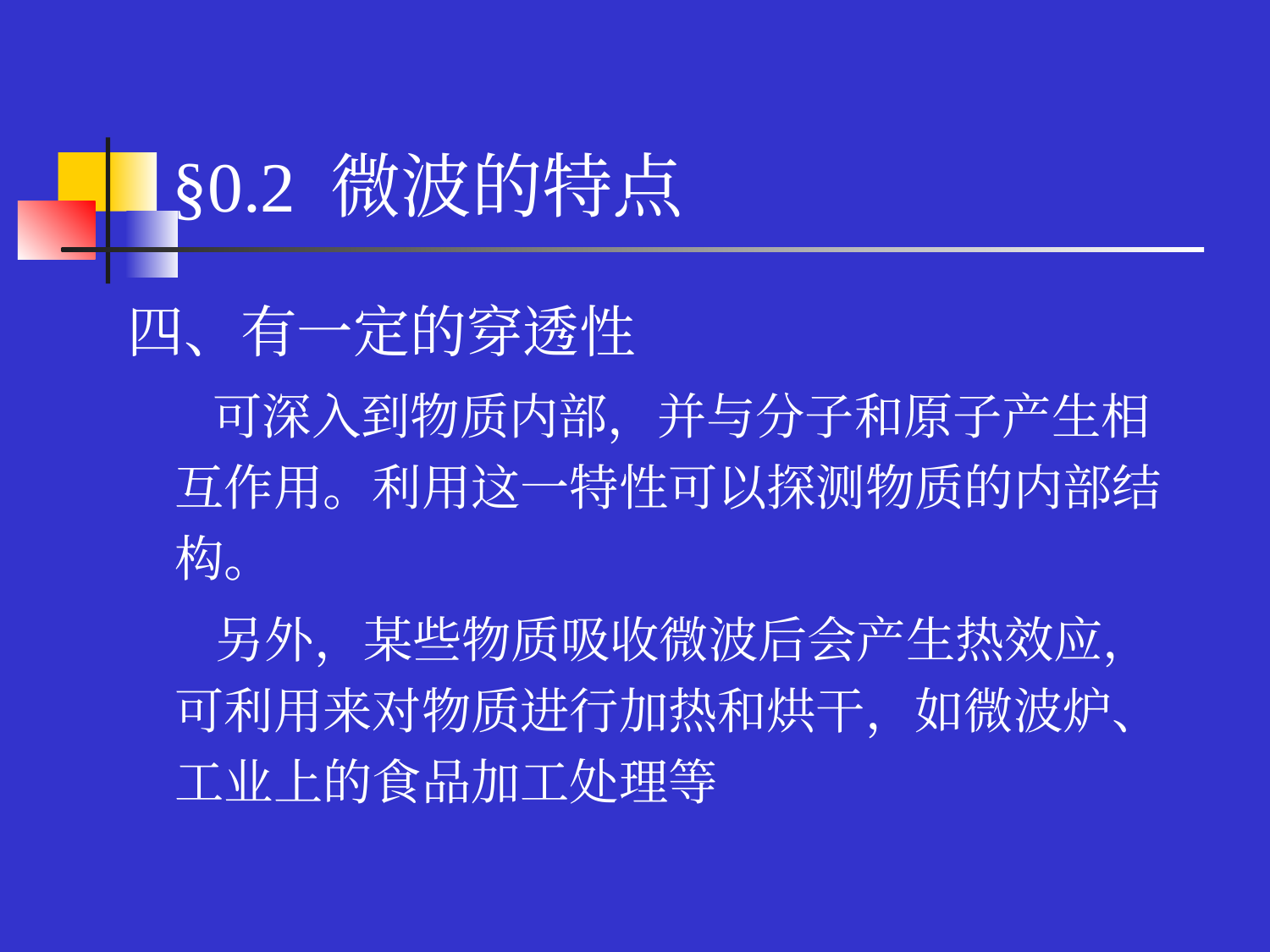

# §0.2 微波的特点
四、有一定的穿透性
       可深入到物质内部，并与分子和原子产生相互作用。利用这一特性可以探测物质的内部结构。
      另外，某些物质吸收微波后会产生热效应，可利用来对物质进行加热和烘干，如微波炉、工业上的食品加工处理等